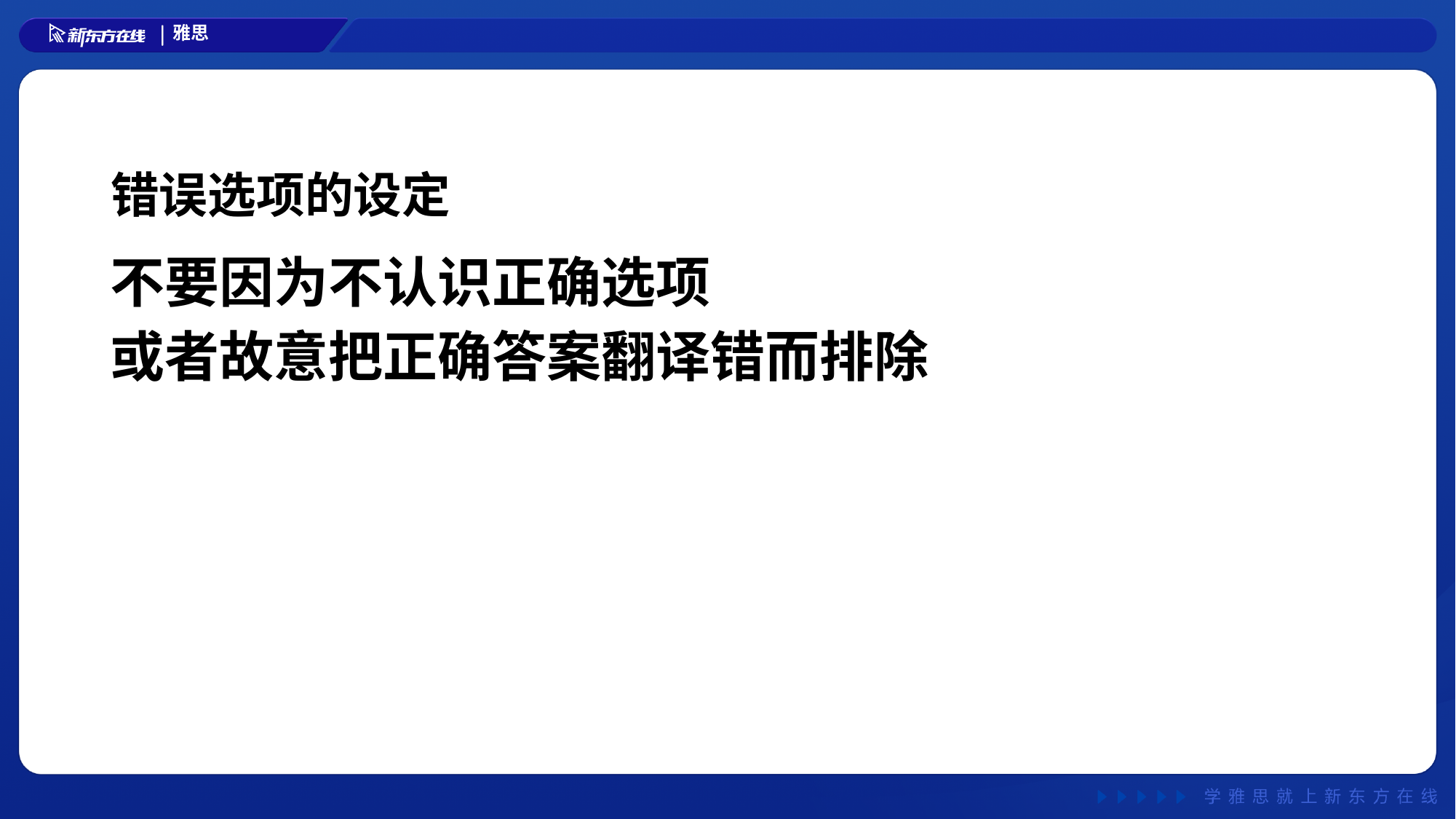

# 错误选项的设定
不要因为不认识正确选项
或者故意把正确答案翻译错而排除